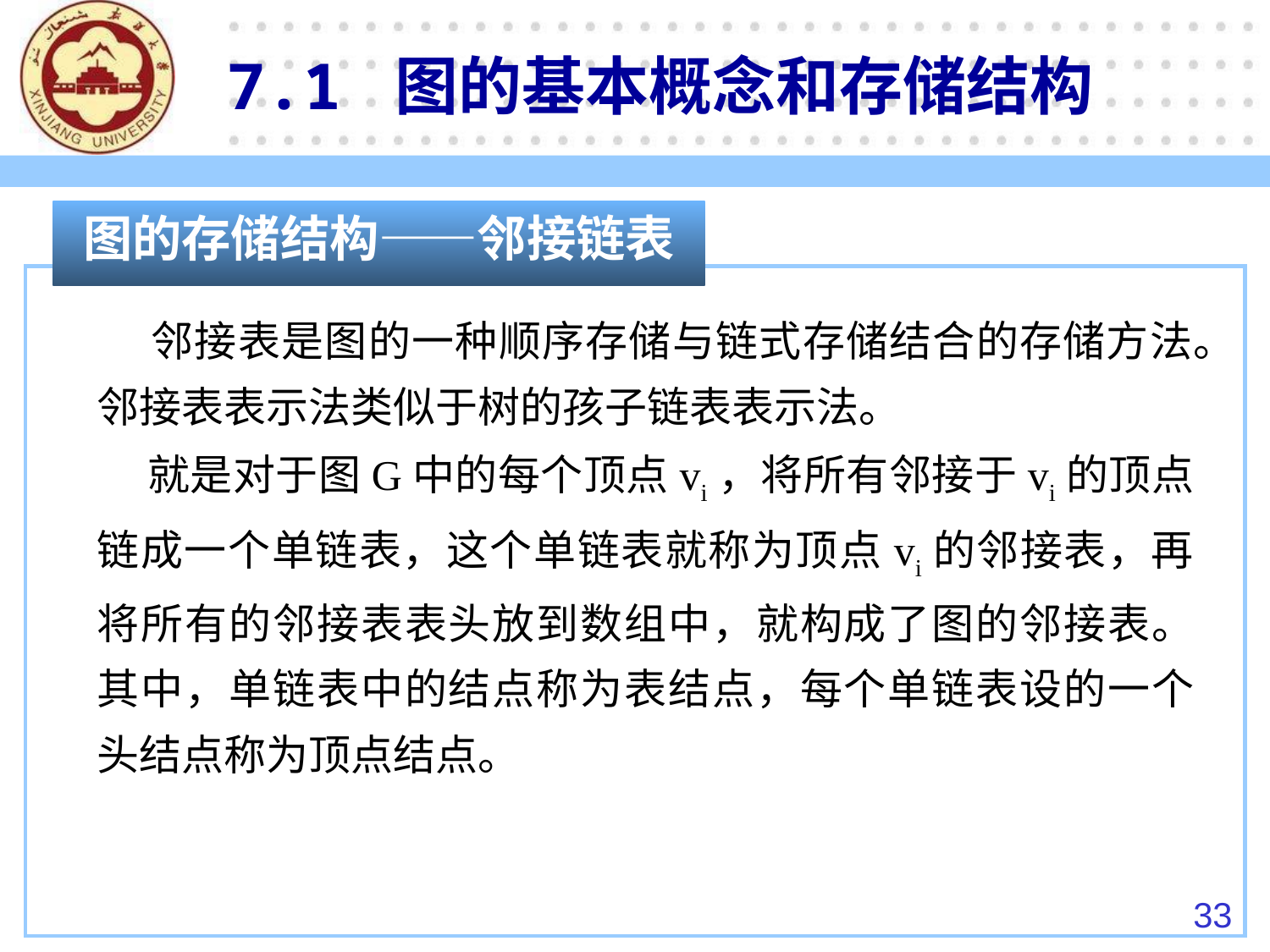

7.1 图的基本概念和存储结构
图的存储结构——邻接链表

    邻接表是图的一种顺序存储与链式存储结合的存储方法。邻接表表示法类似于树的孩子链表表示法。
    就是对于图G中的每个顶点vi，将所有邻接于vi的顶点链成一个单链表，这个单链表就称为顶点vi的邻接表，再将所有的邻接表表头放到数组中，就构成了图的邻接表。其中，单链表中的结点称为表结点，每个单链表设的一个头结点称为顶点结点。
33